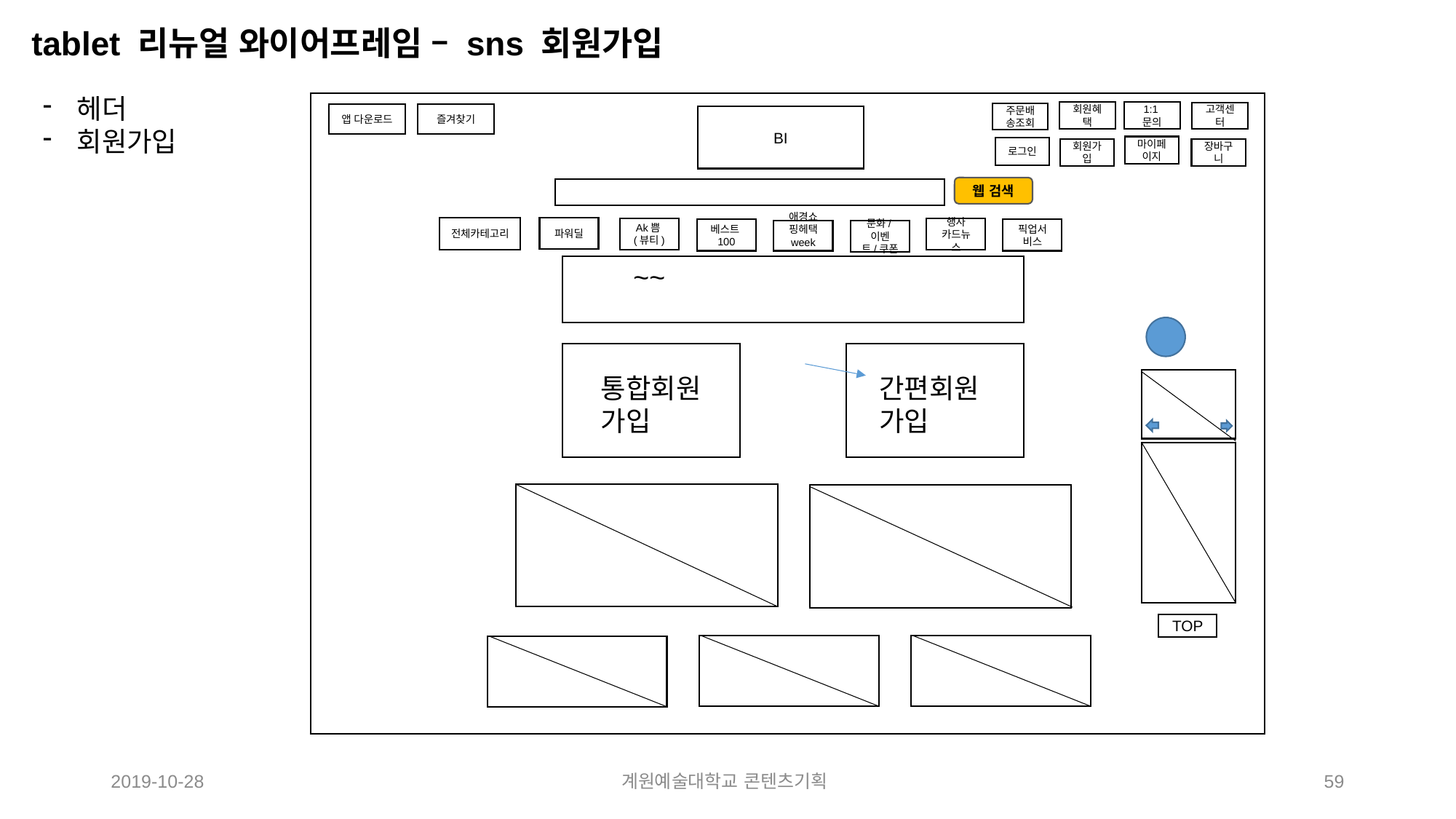

tablet 리뉴얼 와이어프레임 – sns 회원가입
헤더
회원가입

회원혜택
1:1문의
고객센터
주문배송조회
앱 다운로드
즐겨찾기
BI
마이페이지
로그인
회원가입
장바구니
웹 검색

전체카테고리
파워딜
Ak쁨(뷰티)
행사
카드뉴스
베스트100
픽업서비스
애경쇼핑헤택 week

문화/이벤트/쿠폰
~~

통합회원
가입
간편회원
가입

TOP

2019-10-28
계원예술대학교 콘텐츠기획
59